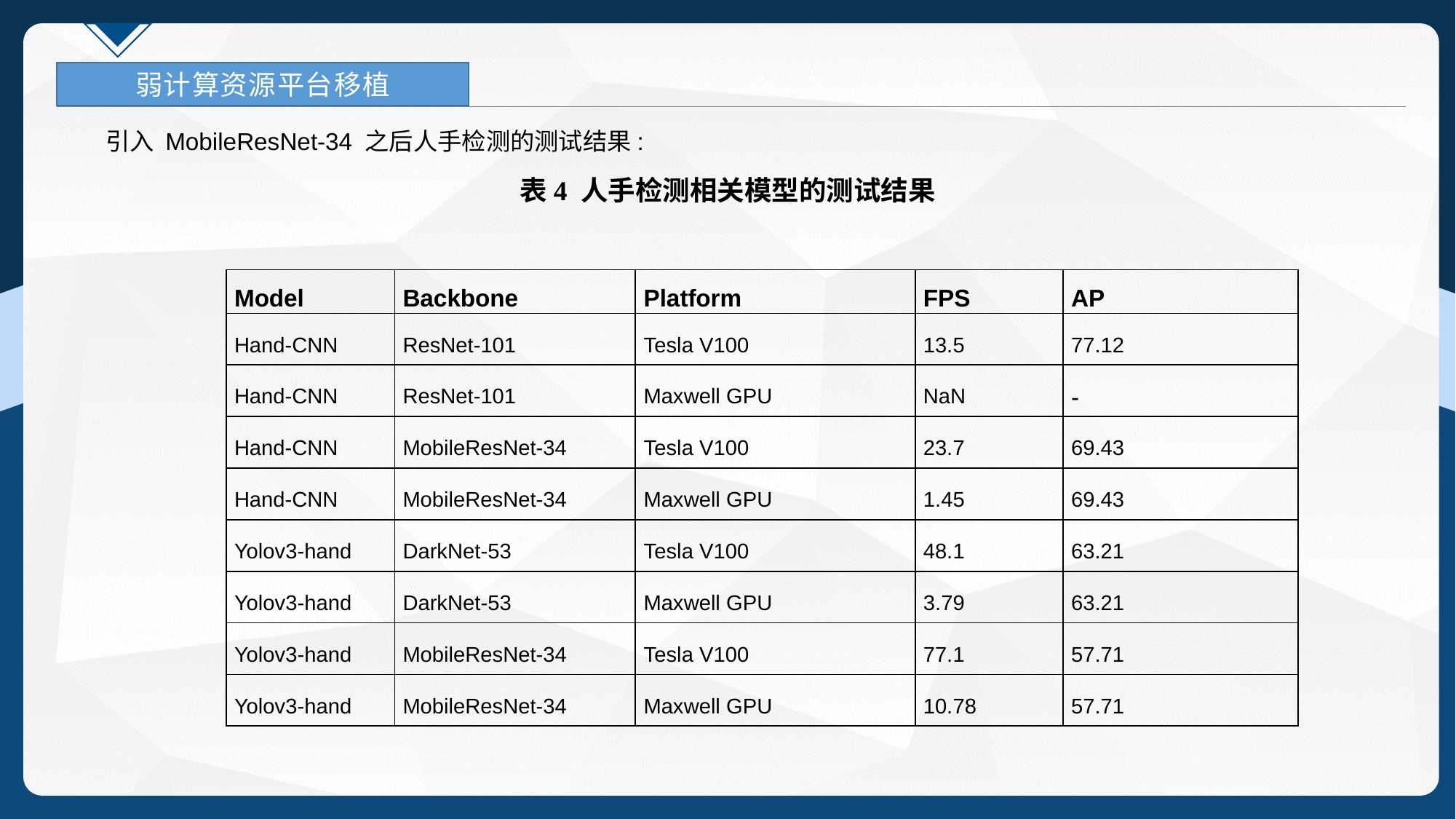

弱计算资源平台移植

      引入 MobileResNet-34 之后人手检测的测试结果:
表4 人手检测相关模型的测试结果

| Model | Backbone | Platform | FPS | AP |
| --- | --- | --- | --- | --- |
| Hand-CNN | ResNet-101 | Tesla V100 | 13.5 | 77.12 |
| Hand-CNN | ResNet-101 | Maxwell GPU | NaN | - |
| Hand-CNN | MobileResNet-34 | Tesla V100 | 23.7 | 69.43 |
| Hand-CNN | MobileResNet-34 | Maxwell GPU | 1.45 | 69.43 |
| Yolov3-hand | DarkNet-53 | Tesla V100 | 48.1 | 63.21 |
| Yolov3-hand | DarkNet-53 | Maxwell GPU | 3.79 | 63.21 |
| Yolov3-hand | MobileResNet-34 | Tesla V100 | 77.1 | 57.71 |
| Yolov3-hand | MobileResNet-34 | Maxwell GPU | 10.78 | 57.71 |

35